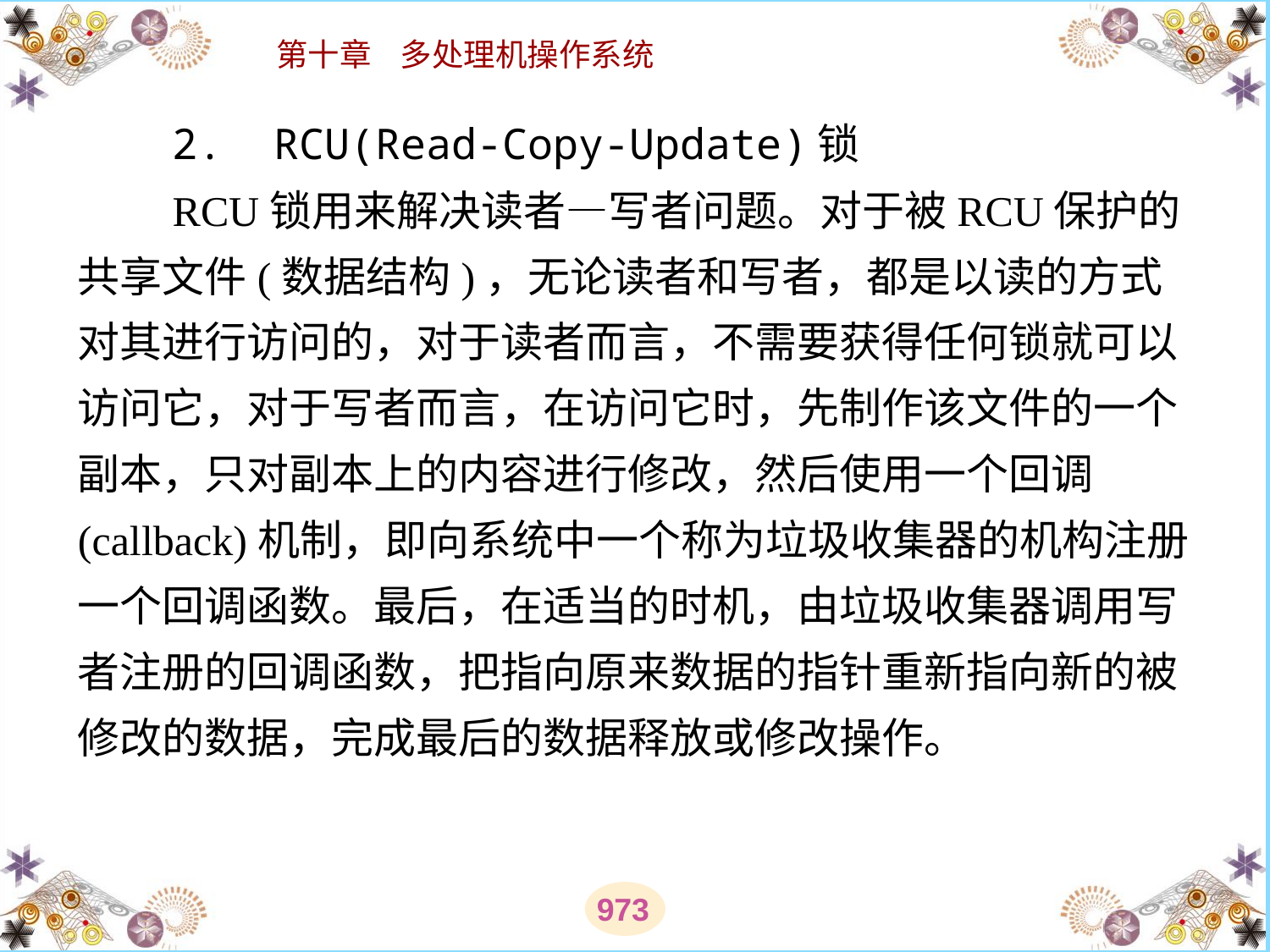

# 2.  RCU(Read-Copy-Update)锁 　　RCU锁用来解决读者—写者问题。对于被RCU保护的共享文件(数据结构)，无论读者和写者，都是以读的方式对其进行访问的，对于读者而言，不需要获得任何锁就可以访问它，对于写者而言，在访问它时，先制作该文件的一个副本，只对副本上的内容进行修改，然后使用一个回调(callback)机制，即向系统中一个称为垃圾收集器的机构注册一个回调函数。最后，在适当的时机，由垃圾收集器调用写者注册的回调函数，把指向原来数据的指针重新指向新的被修改的数据，完成最后的数据释放或修改操作。